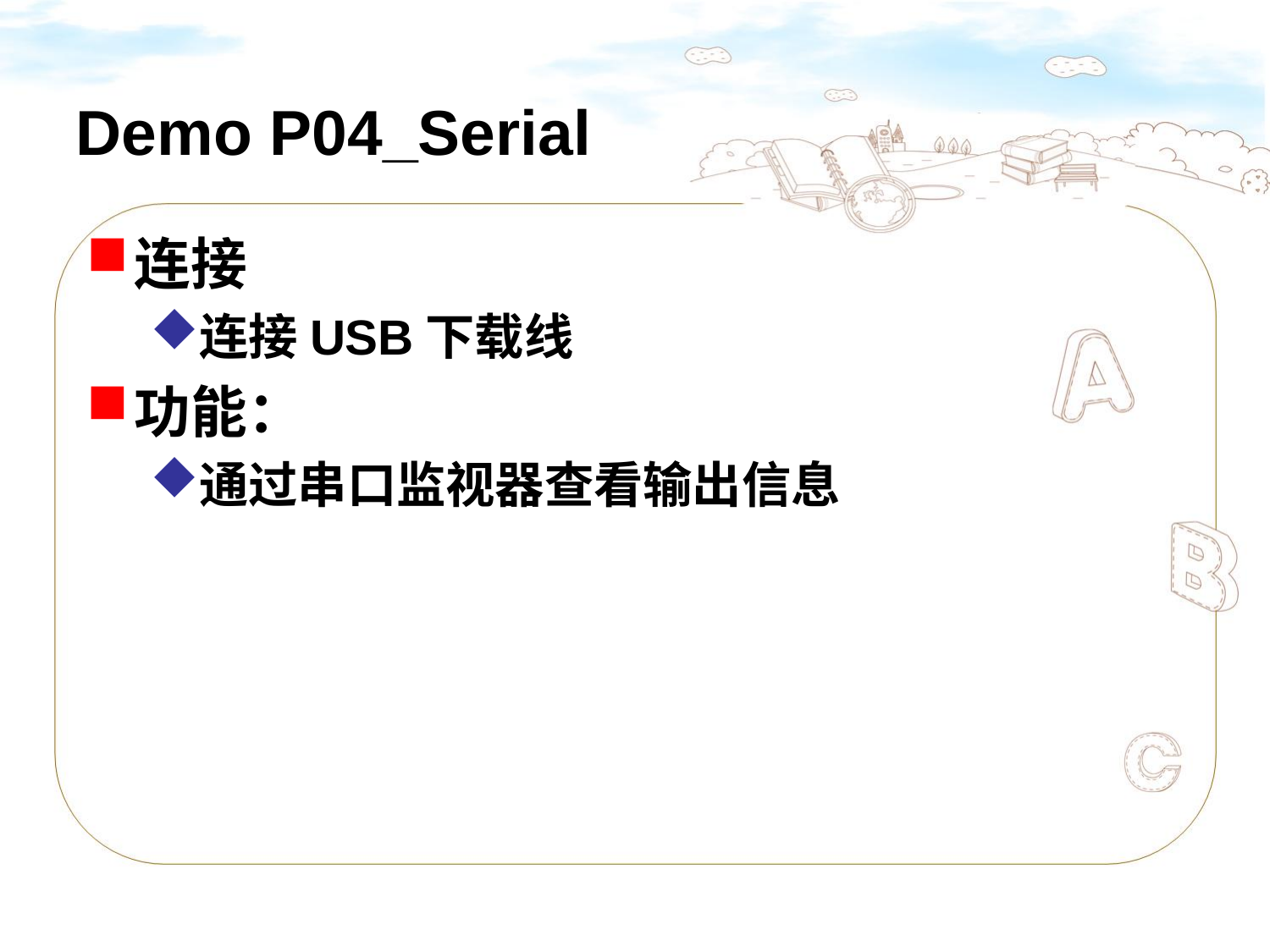

# Demo P04_Serial
连接
连接USB下载线
功能：
通过串口监视器查看输出信息